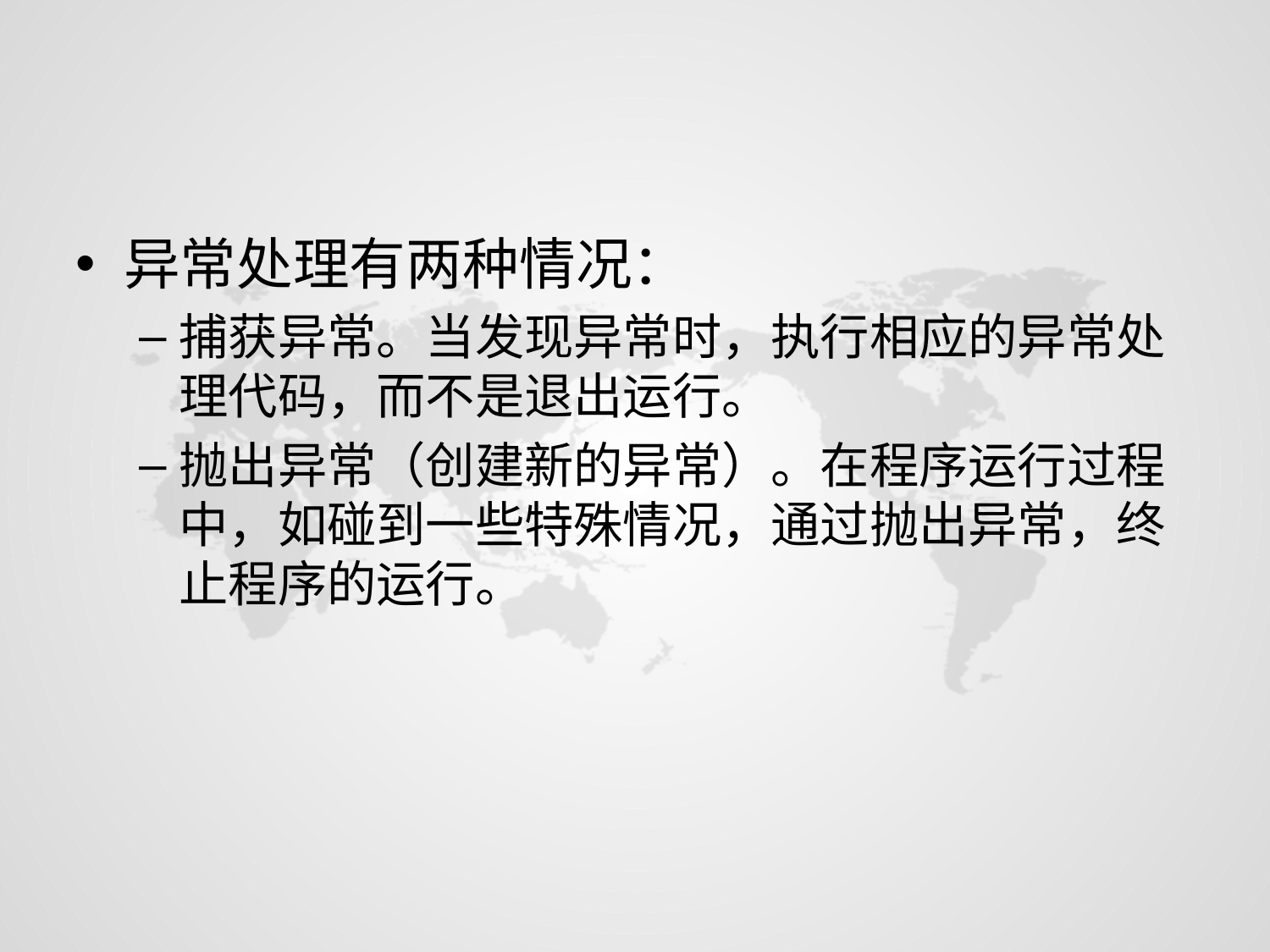

#
异常处理有两种情况：
捕获异常。当发现异常时，执行相应的异常处理代码，而不是退出运行。
抛出异常（创建新的异常）。在程序运行过程中，如碰到一些特殊情况，通过抛出异常，终止程序的运行。